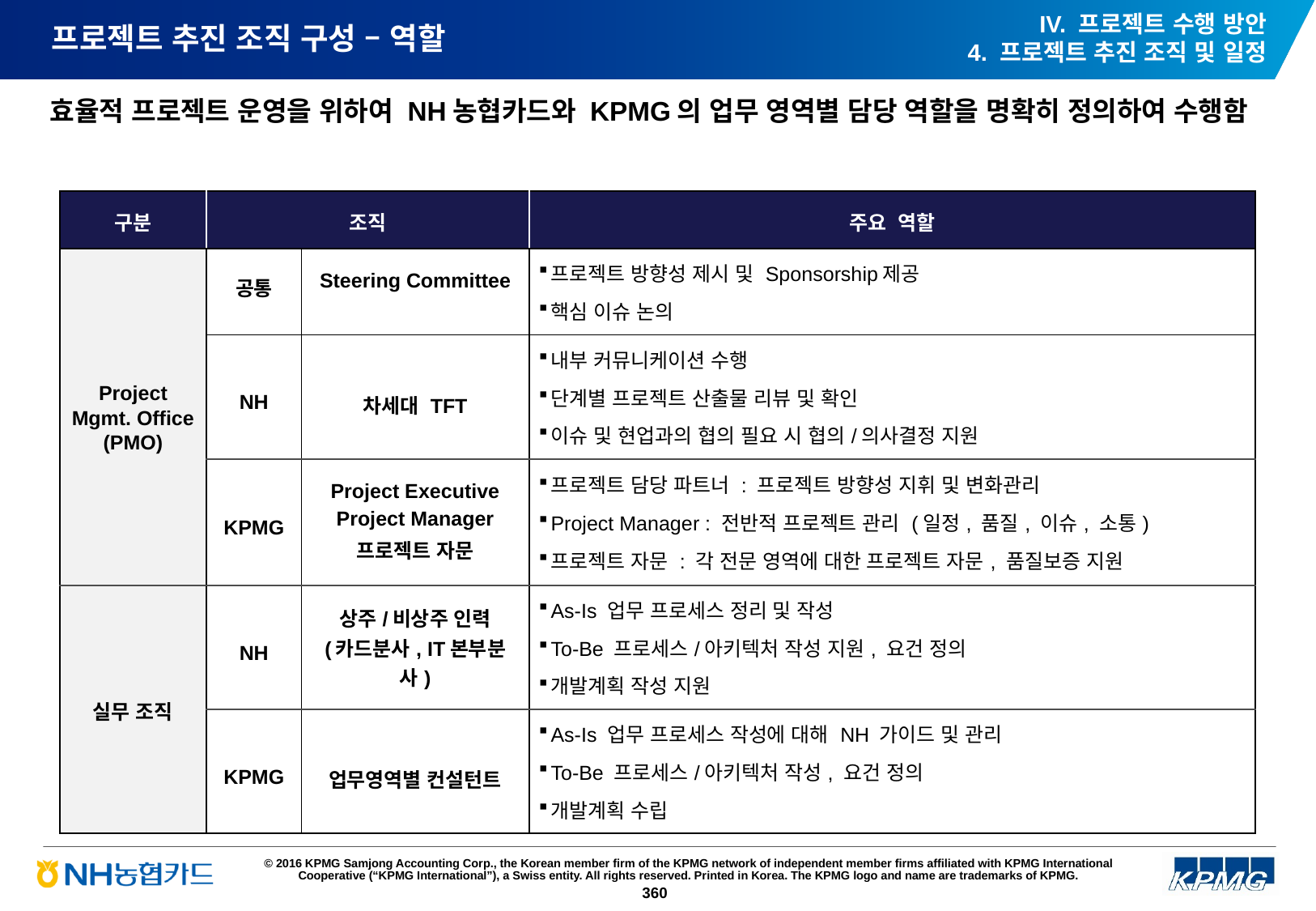

IV. 프로젝트 수행 방안
4. 프로젝트 추진 조직 및 일정
# 프로젝트 추진 조직 구성 – 역할
효율적 프로젝트 운영을 위하여 NH농협카드와 KPMG의 업무 영역별 담당 역할을 명확히 정의하여 수행함
| 구분 | 조직 |  | 주요 역할 |
| --- | --- | --- | --- |
| Project Mgmt. Office (PMO) | 공통 | Steering Committee | 프로젝트 방향성 제시 및 Sponsorship제공 핵심 이슈 논의 |
|  | NH | 차세대 TFT | 내부 커뮤니케이션 수행 단계별 프로젝트 산출물 리뷰 및 확인 이슈 및 현업과의 협의 필요 시 협의/의사결정 지원 |
|  | KPMG | Project Executive Project Manager 프로젝트 자문 | 프로젝트 담당 파트너 : 프로젝트 방향성 지휘 및 변화관리 Project Manager : 전반적 프로젝트 관리 (일정, 품질, 이슈, 소통) 프로젝트 자문 : 각 전문 영역에 대한 프로젝트 자문, 품질보증 지원 |
| 실무 조직 | NH | 상주/비상주 인력 (카드분사, IT본부분사) | As-Is 업무 프로세스 정리 및 작성 To-Be 프로세스/아키텍처 작성 지원, 요건 정의 개발계획 작성 지원 |
|  | KPMG | 업무영역별 컨설턴트 | As-Is 업무 프로세스 작성에 대해 NH 가이드 및 관리 To-Be 프로세스/아키텍처 작성, 요건 정의 개발계획 수립 |